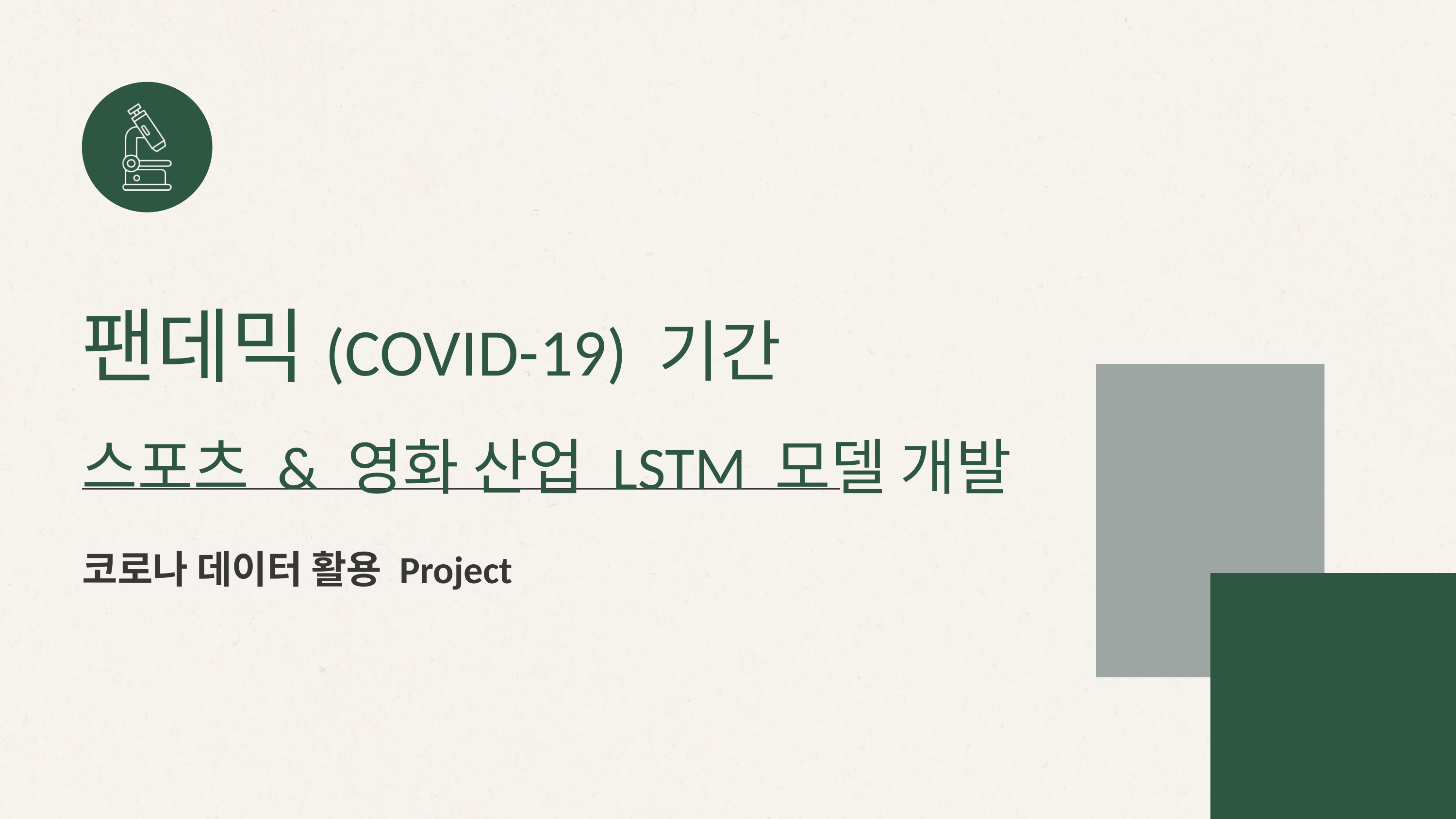

팬데믹(COVID-19) 기간
스포츠 & 영화 산업 LSTM 모델 개발

코로나 데이터 활용 Project